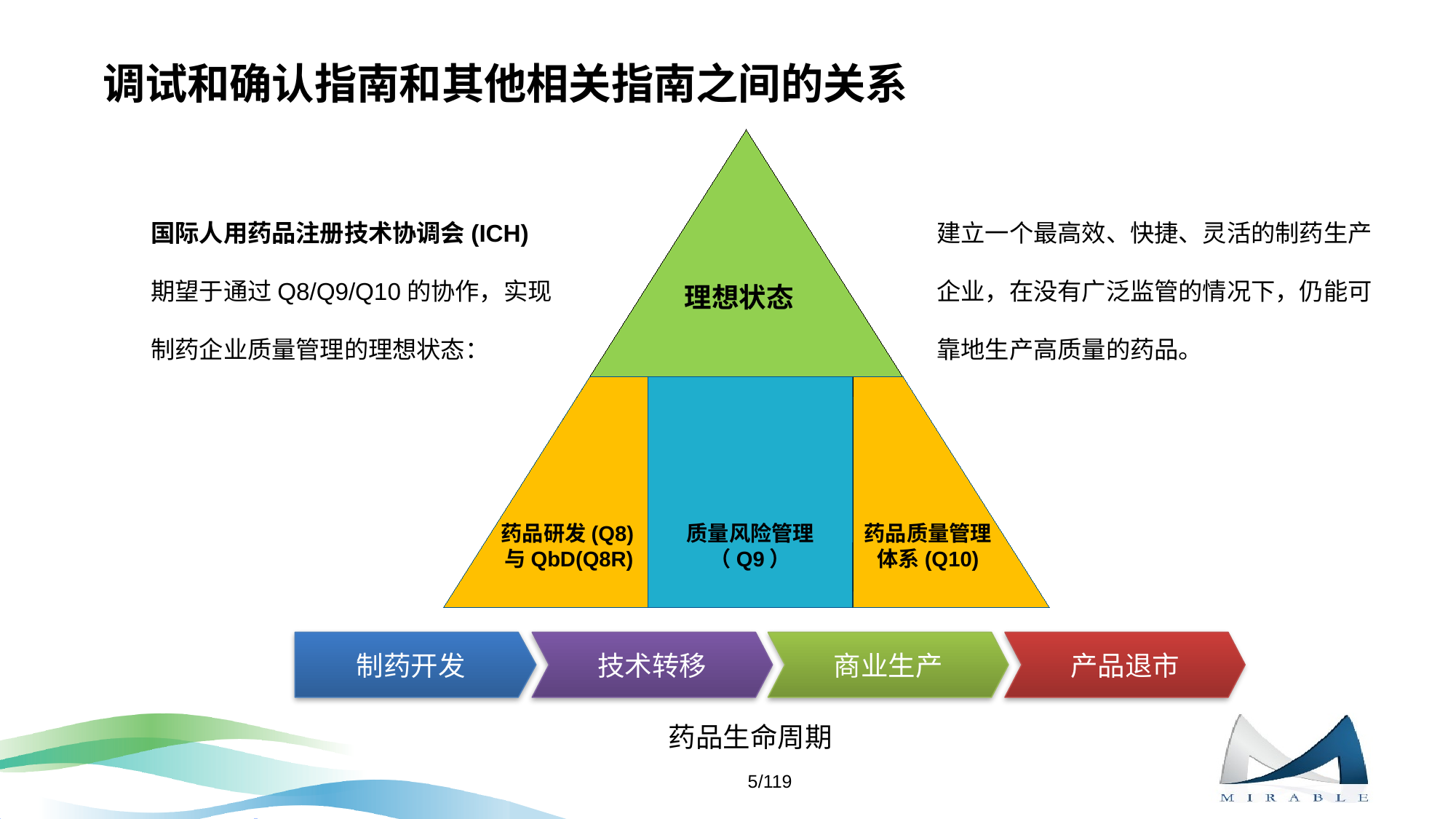

# 调试和确认指南和其他相关指南之间的关系

理想状态

药品研发(Q8)与QbD(Q8R)
质量风险管理
（Q9）
药品质量管理
体系(Q10)
制药开发
技术转移
商业生产
产品退市
药品生命周期
国际人用药品注册技术协调会(ICH) 期望于通过Q8/Q9/Q10的协作，实现制药企业质量管理的理想状态：
建立一个最高效、快捷、灵活的制药生产企业，在没有广泛监管的情况下，仍能可靠地生产高质量的药品。
5/119